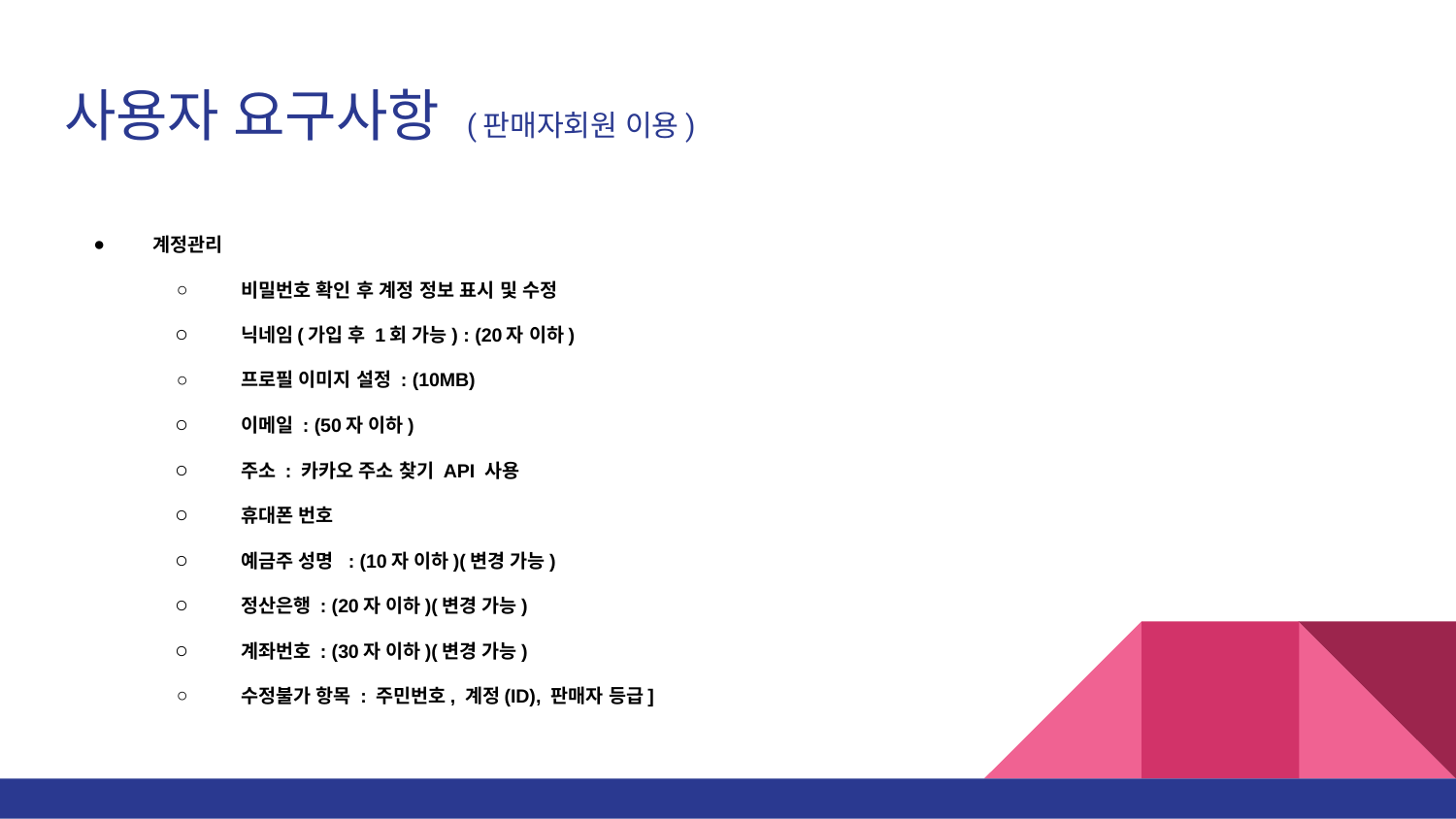

# 사용자 요구사항 (판매자회원 이용)
계정관리
비밀번호 확인 후 계정 정보 표시 및 수정
닉네임(가입 후 1회 가능) : (20자 이하)
프로필 이미지 설정 : (10MB)
이메일 : (50자 이하)
주소 : 카카오 주소 찾기 API 사용
휴대폰 번호
예금주 성명  : (10자 이하)(변경 가능)
정산은행 : (20자 이하)(변경 가능)
계좌번호 : (30자 이하)(변경 가능)
수정불가 항목 : 주민번호, 계정(ID), 판매자 등급]